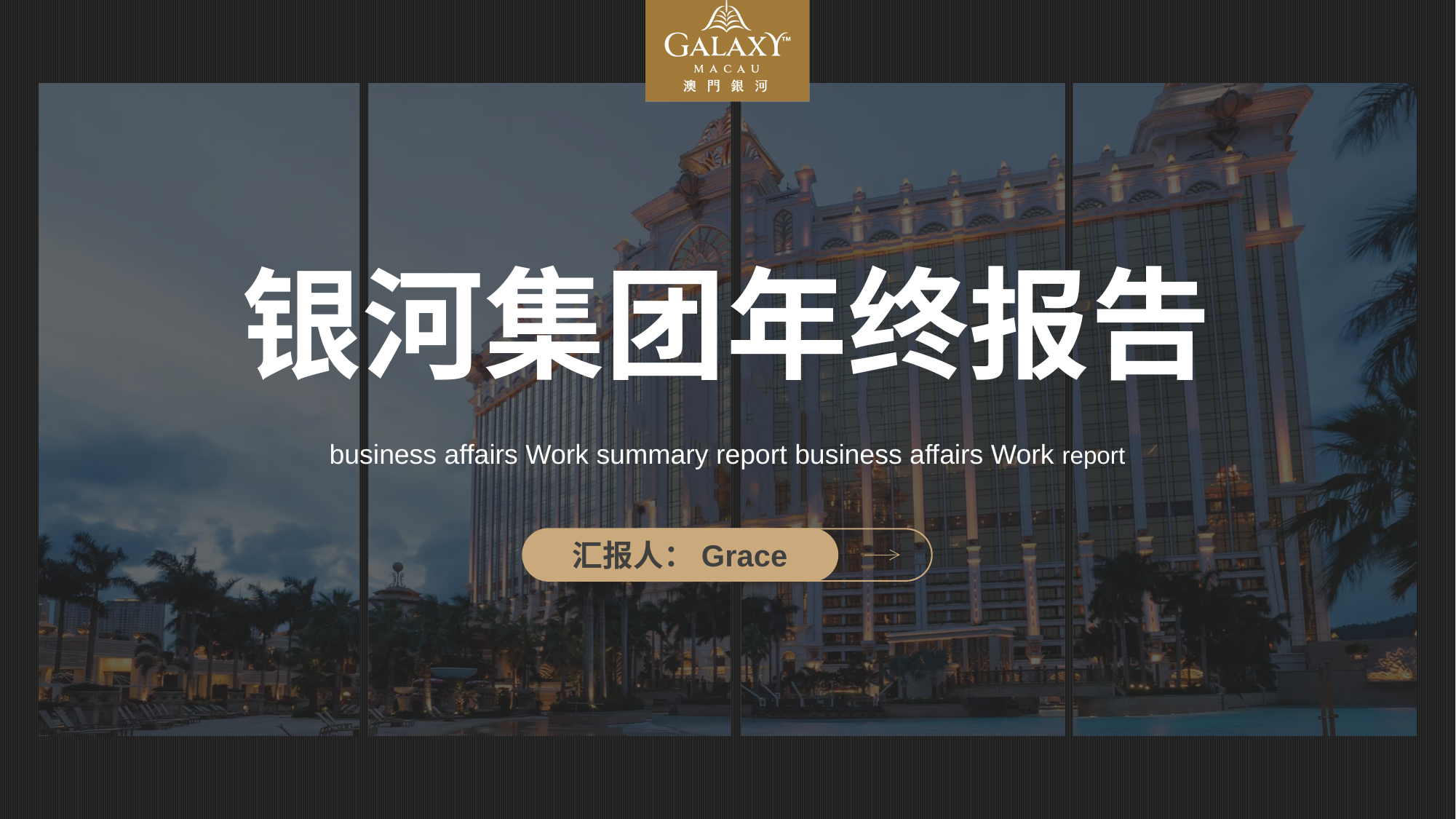

银河集团年终报告
business affairs Work summary report business affairs Work report
汇报人：Grace